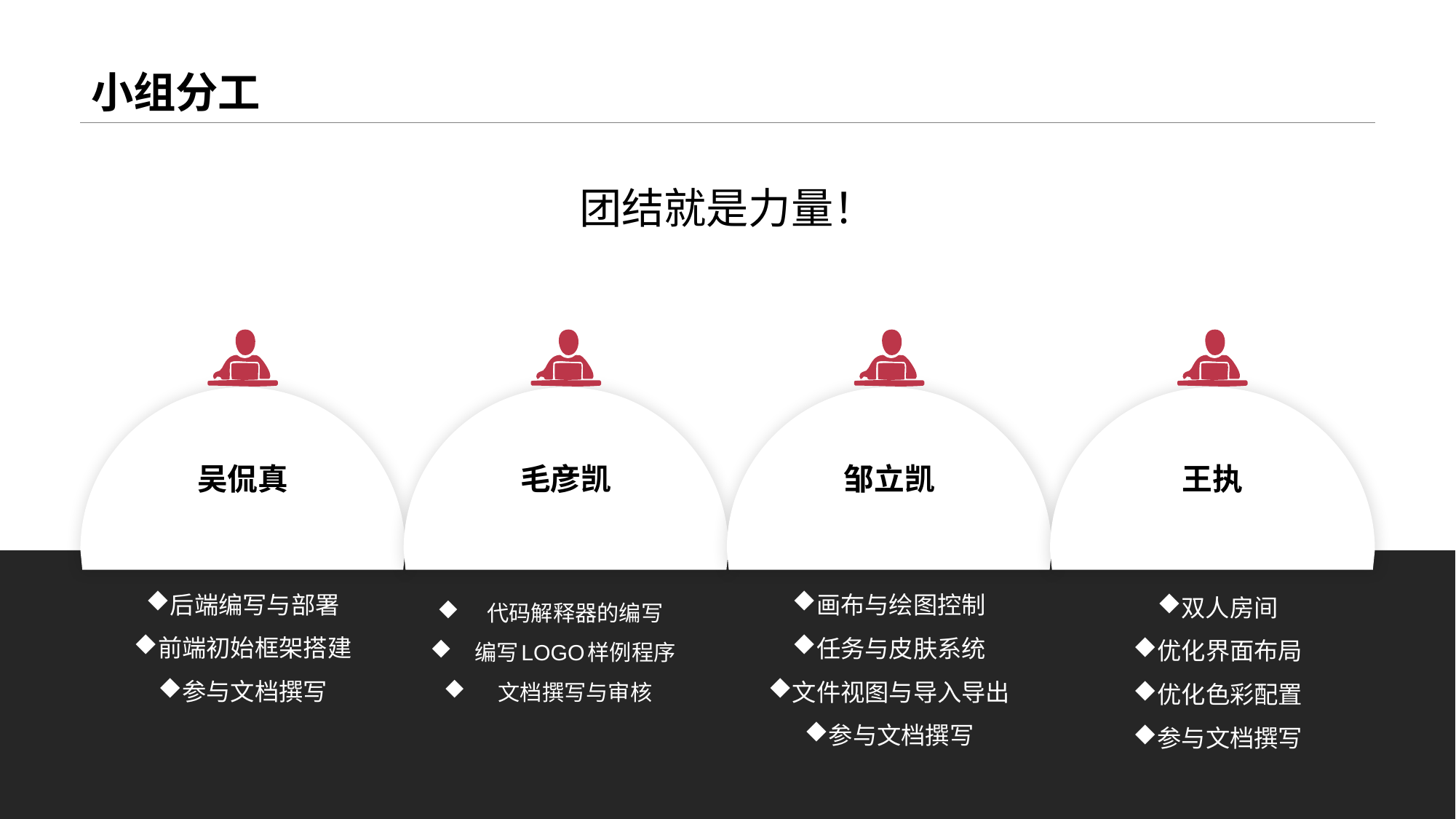

# 小组分工
团结就是力量！

吴侃真
毛彦凯
邹立凯
王执

后端编写与部署
前端初始框架搭建
参与文档撰写
画布与绘图控制
任务与皮肤系统
文件视图与导入导出
参与文档撰写

双人房间
优化界面布局
优化色彩配置
参与文档撰写
代码解释器的编写
编写LOGO样例程序
文档撰写与审核
www.islide.cc
23